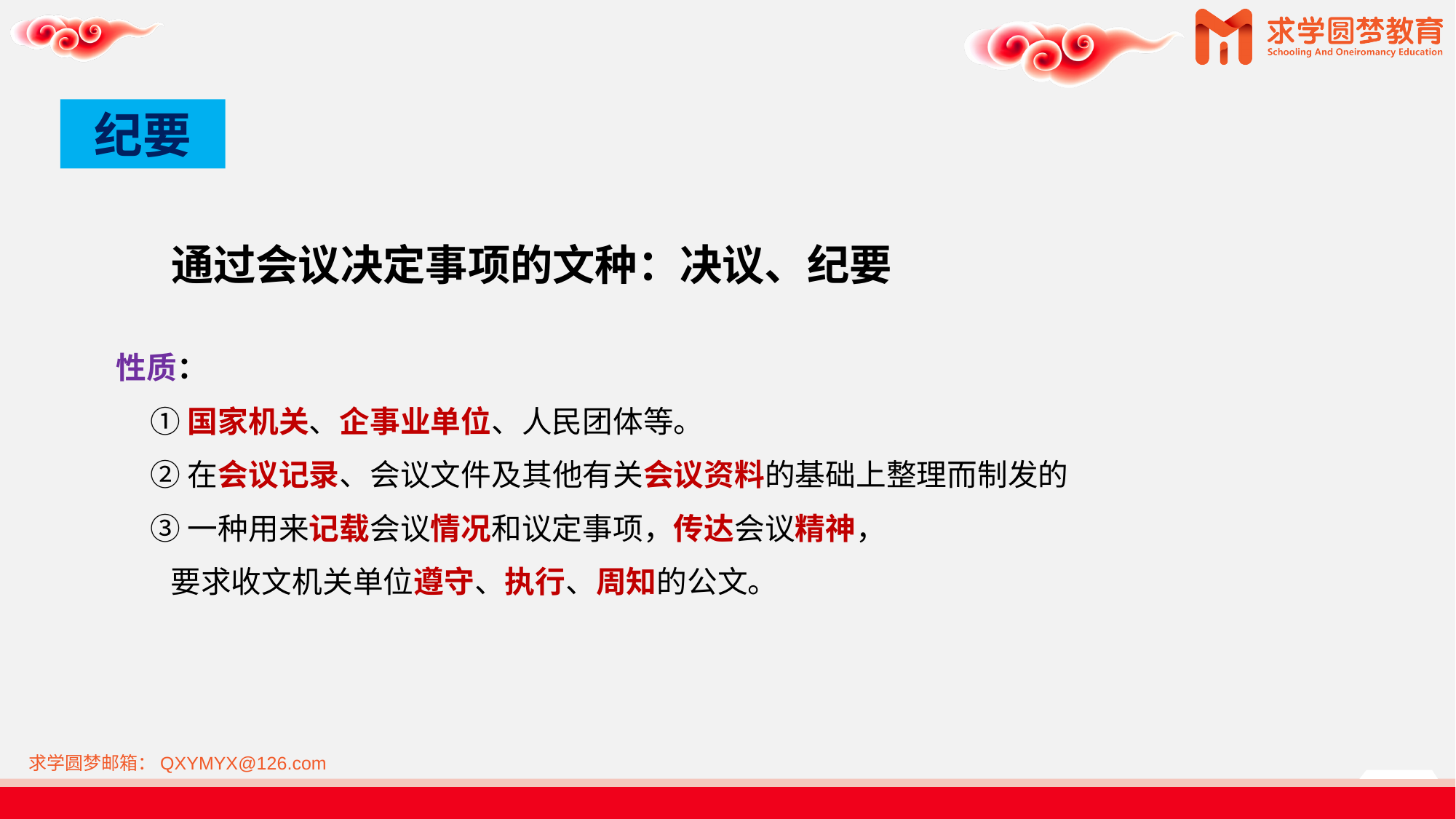

# 纪要
通过会议决定事项的文种：决议、纪要
性质：
     ①国家机关、企事业单位、人民团体等。
     ②在会议记录、会议文件及其他有关会议资料的基础上整理而制发的
     ③一种用来记载会议情况和议定事项，传达会议精神，
       要求收文机关单位遵守、执行、周知的公文。